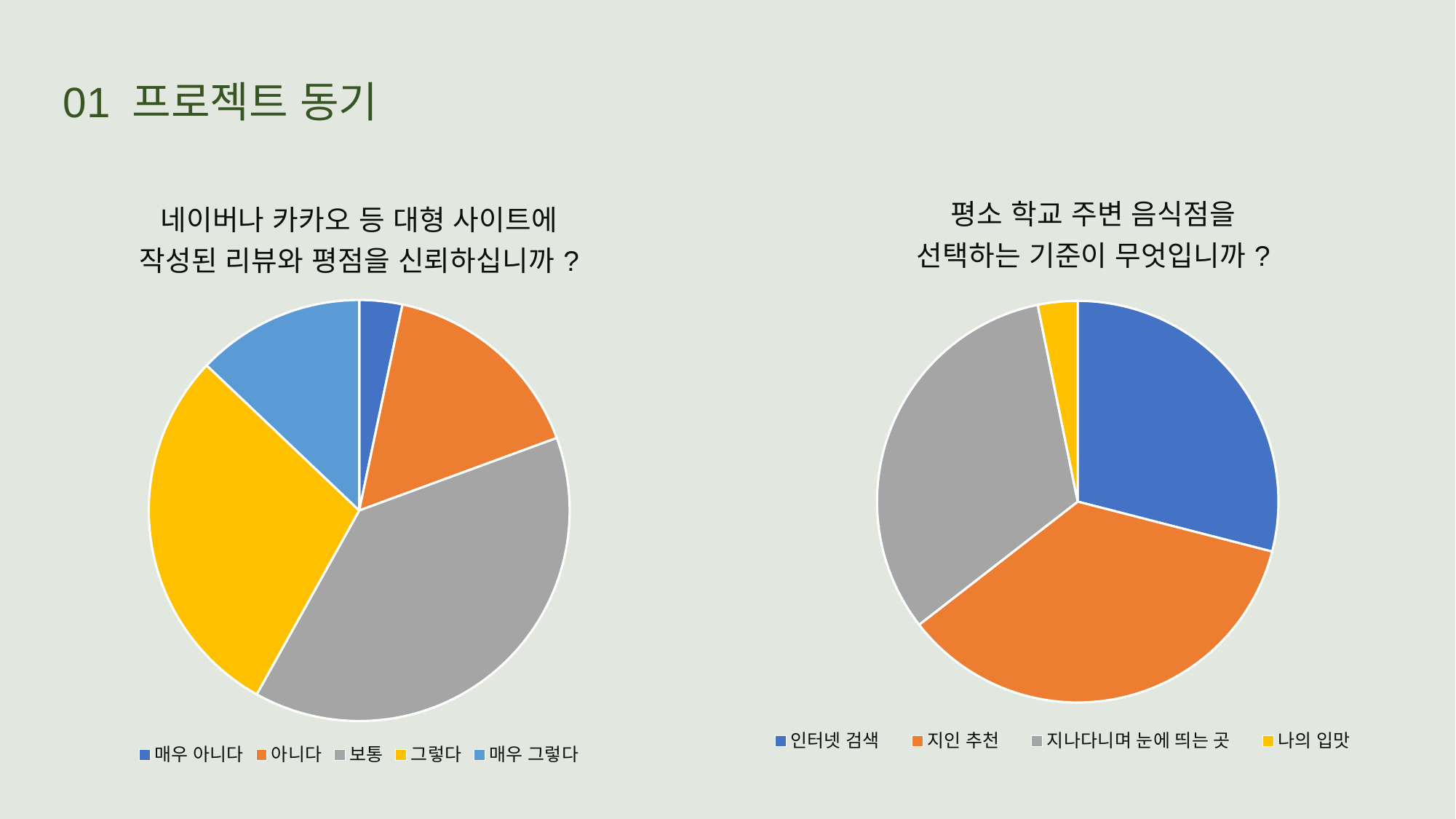

01 프로젝트 동기

### Chart: 네이버나 카카오 등 대형 사이트에
작성된 리뷰와 평점을 신뢰하십니까?

| Category | 네이버나 카카오 등 대형 사이트에 작성된 리뷰와 평점을 신뢰하십니까? |
|---|---|
| 매우 아니다 | 3.3 |
| 아니다 | 16.1 |
| 보통 | 38.7 |
| 그렇다 | 29.0 |
| 매우 그렇다 | 12.9 |

### Chart: 평소 학교 주변 음식점을
선택하는 기준이 무엇입니까?

| Category | 평소 학교 주변 음식점을 선택하는 기준이 무엇입니까? |
|---|---|
| 인터넷 검색 | 29.0 |
| 지인 추천 | 35.5 |
| 지나다니며 눈에 띄는 곳 | 32.3 |
| 나의 입맛 | 3.2 |